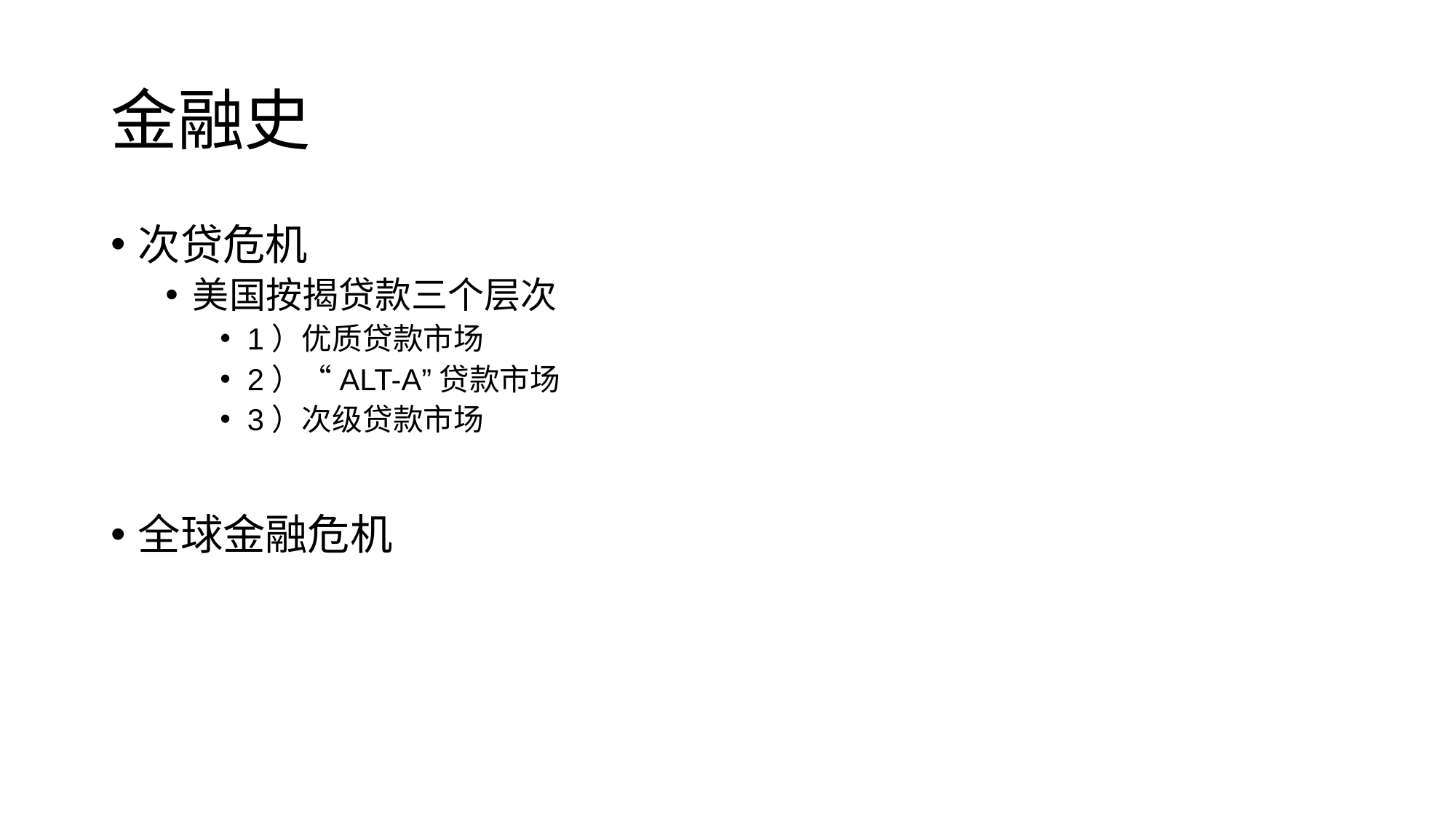

# 金融史
次贷危机
美国按揭贷款三个层次
1）优质贷款市场
2）“ALT-A”贷款市场
3）次级贷款市场

全球金融危机